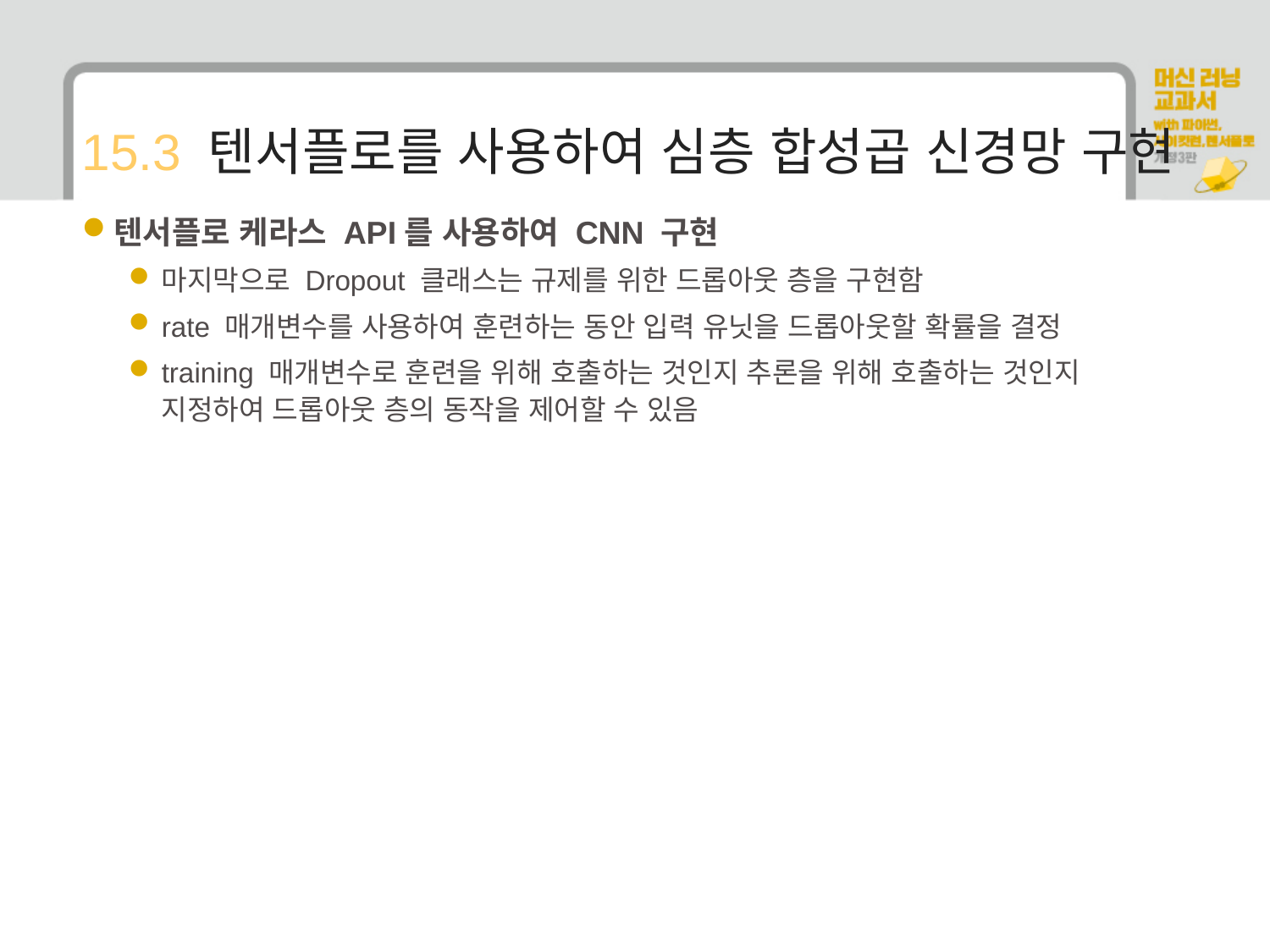

# 15.3 텐서플로를 사용하여 심층 합성곱 신경망 구현
텐서플로 케라스 API를 사용하여 CNN 구현
마지막으로 Dropout 클래스는 규제를 위한 드롭아웃 층을 구현함
rate 매개변수를 사용하여 훈련하는 동안 입력 유닛을 드롭아웃할 확률을 결정
training 매개변수로 훈련을 위해 호출하는 것인지 추론을 위해 호출하는 것인지 지정하여 드롭아웃 층의 동작을 제어할 수 있음